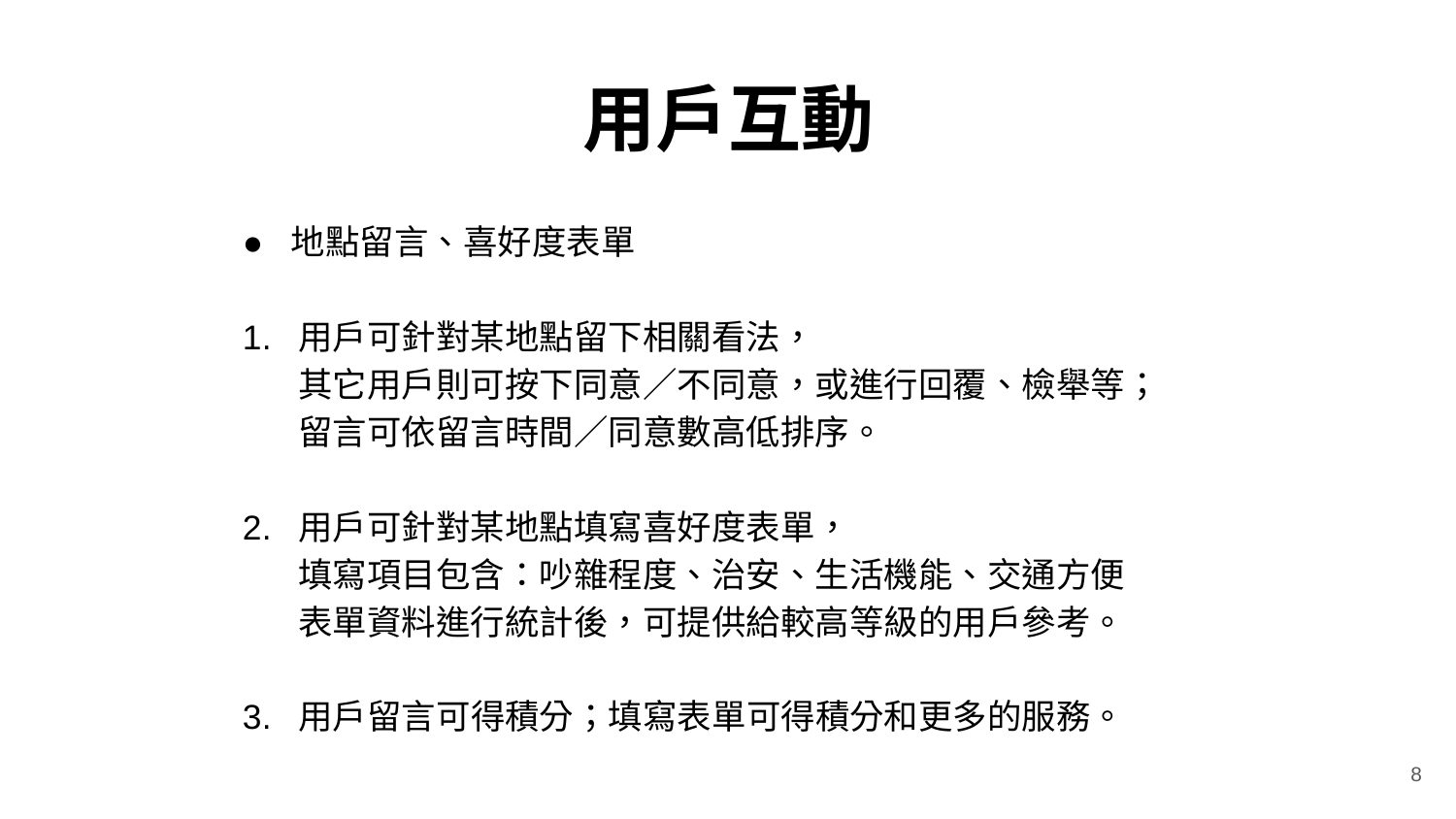

# 用戶互動
●  地點留言、喜好度表單

1.  用戶可針對某地點留下相關看法，
     其它用戶則可按下同意／不同意，或進行回覆、檢舉等；
     留言可依留言時間／同意數高低排序。

2.  用戶可針對某地點填寫喜好度表單，
     填寫項目包含：吵雜程度、治安、生活機能、交通方便
     表單資料進行統計後，可提供給較高等級的用戶參考。

3.  用戶留言可得積分；填寫表單可得積分和更多的服務。
8